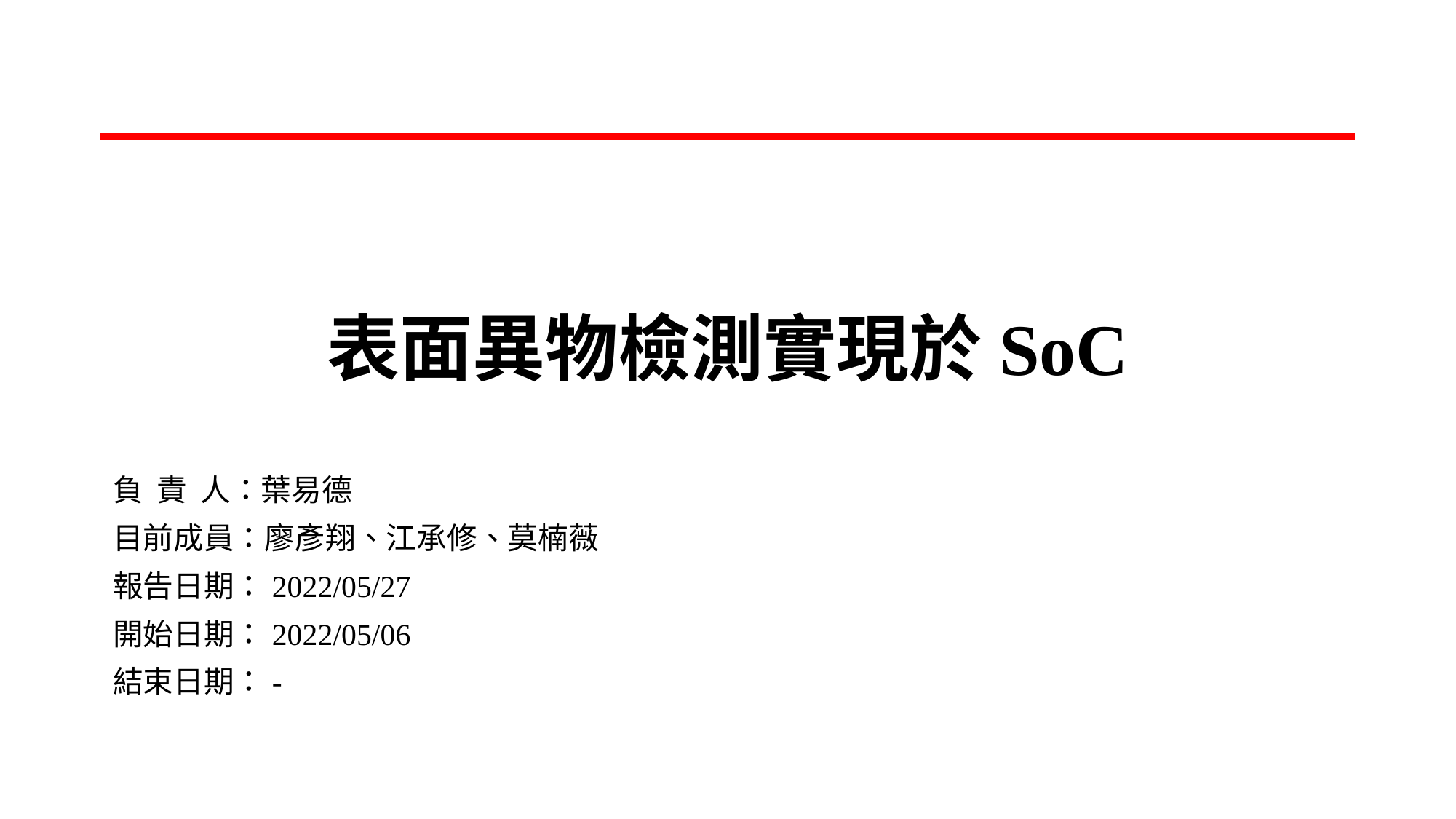

# 表面異物檢測實現於SoC
負  責  人：葉易德
目前成員：廖彥翔、江承修、莫楠薇
報告日期：2022/05/27
開始日期：2022/05/06
結束日期：-